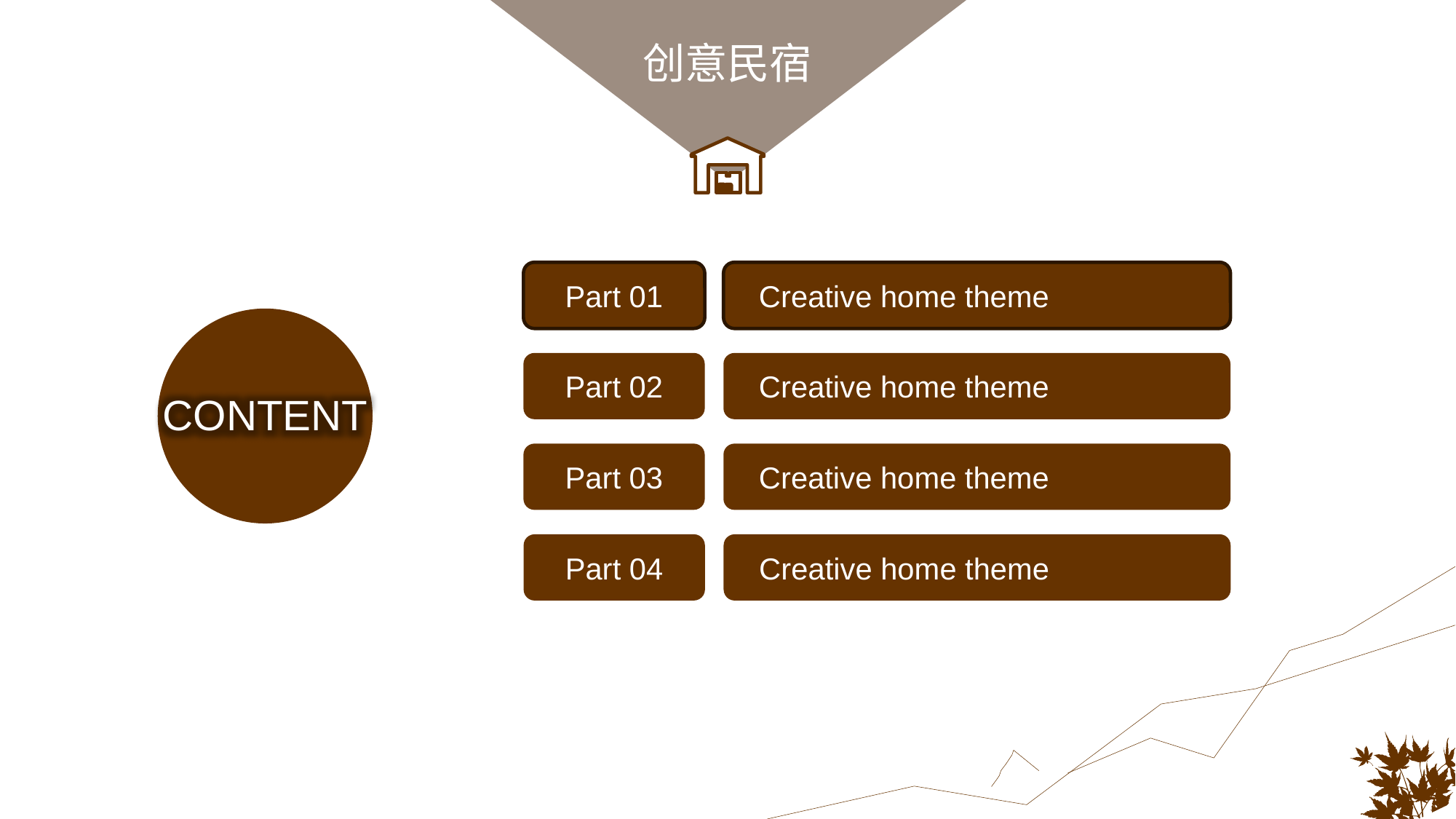

创意民宿

Part 01
Creative home theme

CONTENT
Part 02
Creative home theme
Part 03
Creative home theme
Part 04
Creative home theme